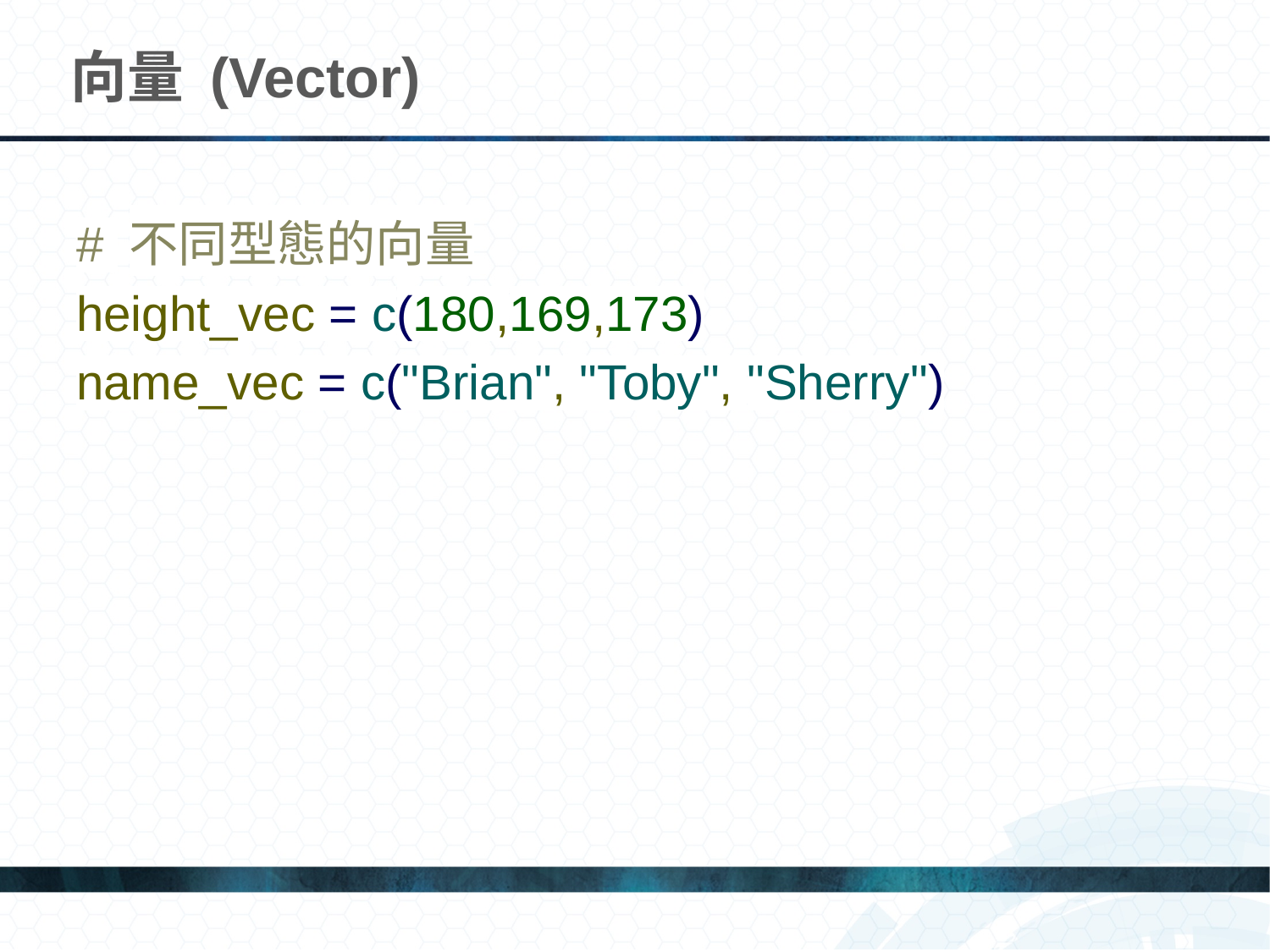

# 向量 (Vector)
# 不同型態的向量
height_vec = c(180,169,173)
name_vec = c("Brian", "Toby", "Sherry")